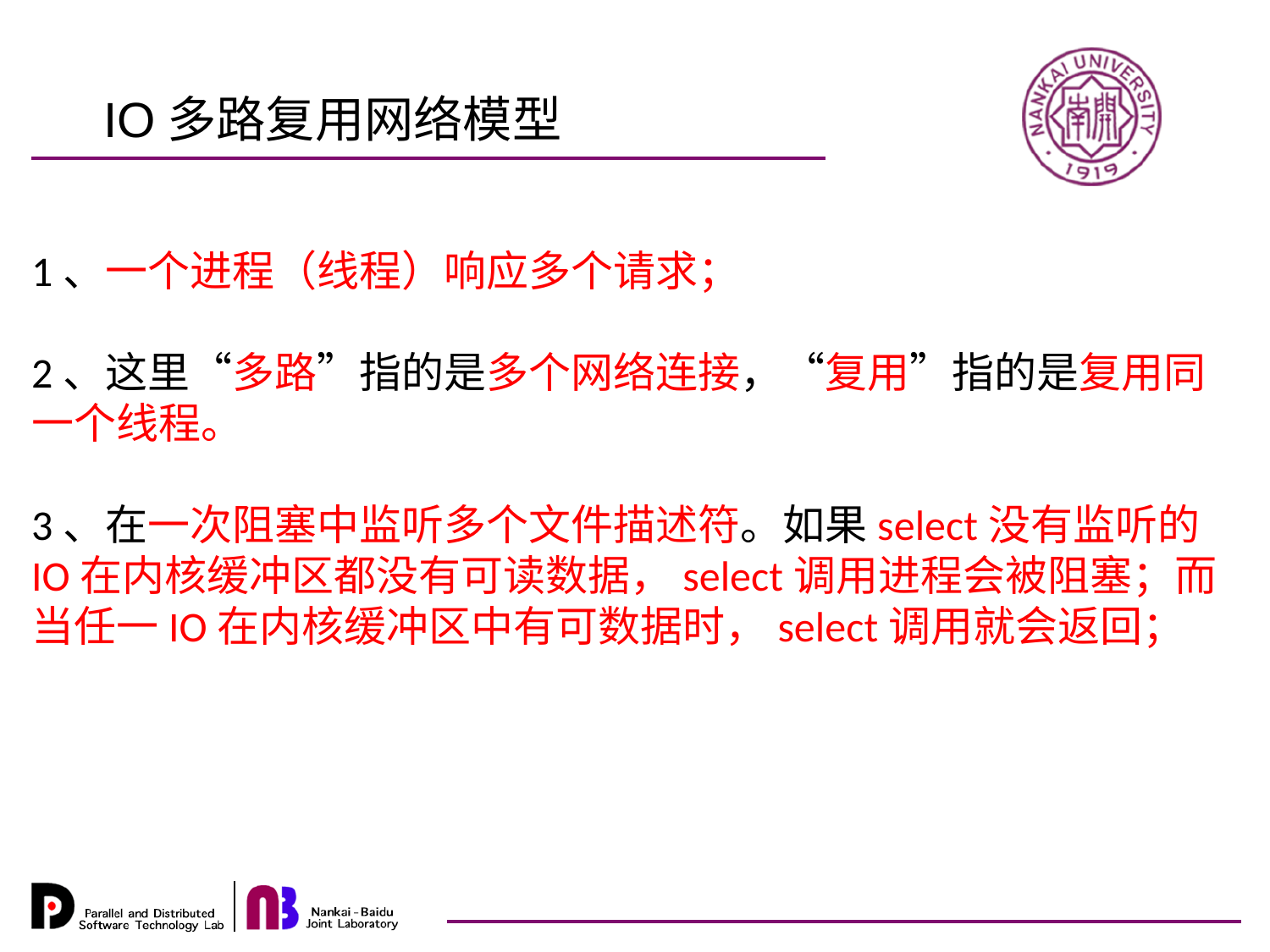

IO多路复用网络模型
1、一个进程（线程）响应多个请求；

2、这里“多路”指的是多个网络连接，“复用”指的是复用同一个线程。

3、在一次阻塞中监听多个文件描述符。如果select没有监听的IO在内核缓冲区都没有可读数据，select调用进程会被阻塞；而当任一IO在内核缓冲区中有可数据时，select调用就会返回；